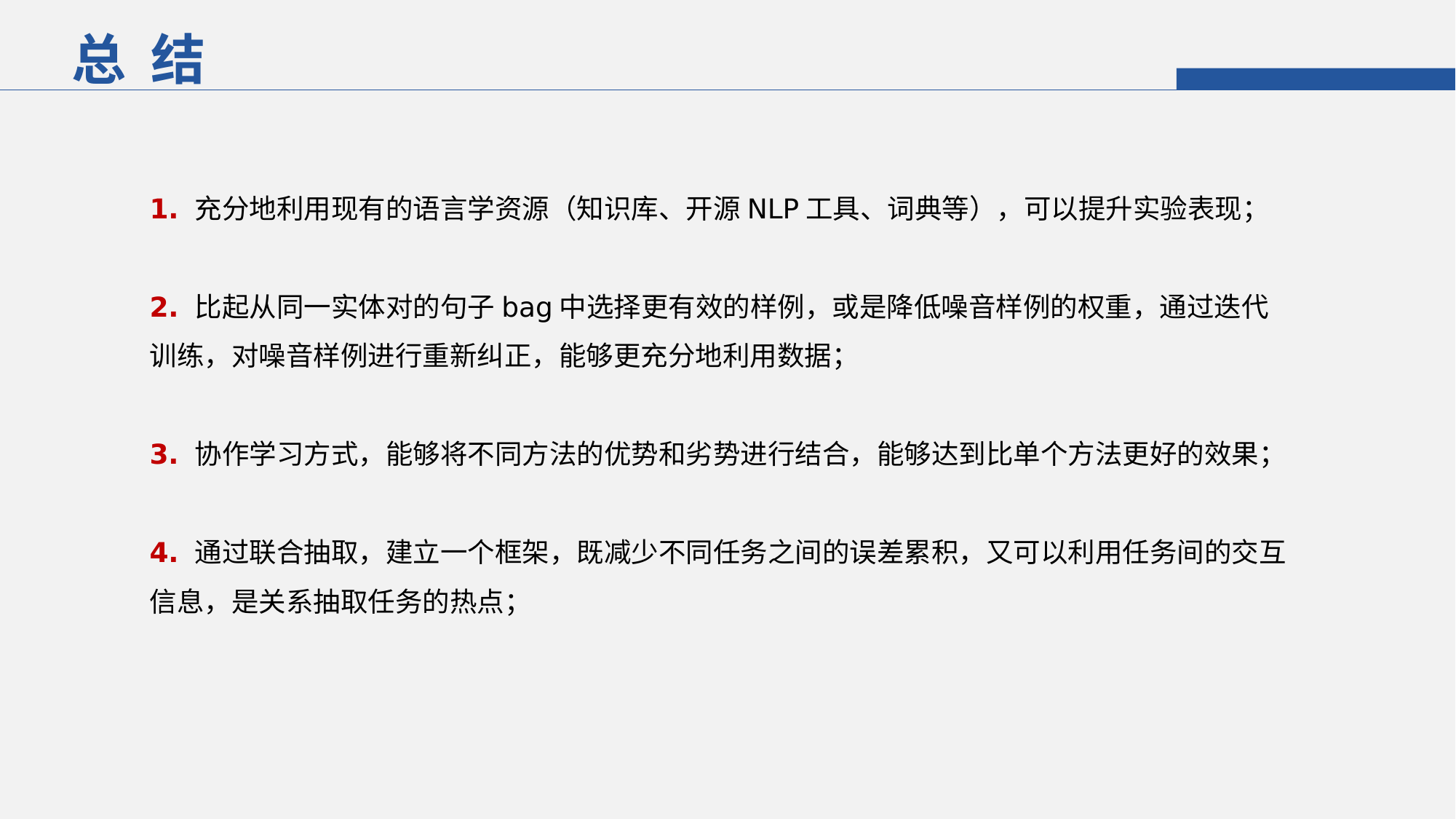

总  结
1. 充分地利用现有的语言学资源（知识库、开源NLP工具、词典等），可以提升实验表现；

2. 比起从同一实体对的句子bag中选择更有效的样例，或是降低噪音样例的权重，通过迭代训练，对噪音样例进行重新纠正，能够更充分地利用数据；

3. 协作学习方式，能够将不同方法的优势和劣势进行结合，能够达到比单个方法更好的效果；

4. 通过联合抽取，建立一个框架，既减少不同任务之间的误差累积，又可以利用任务间的交互信息，是关系抽取任务的热点；